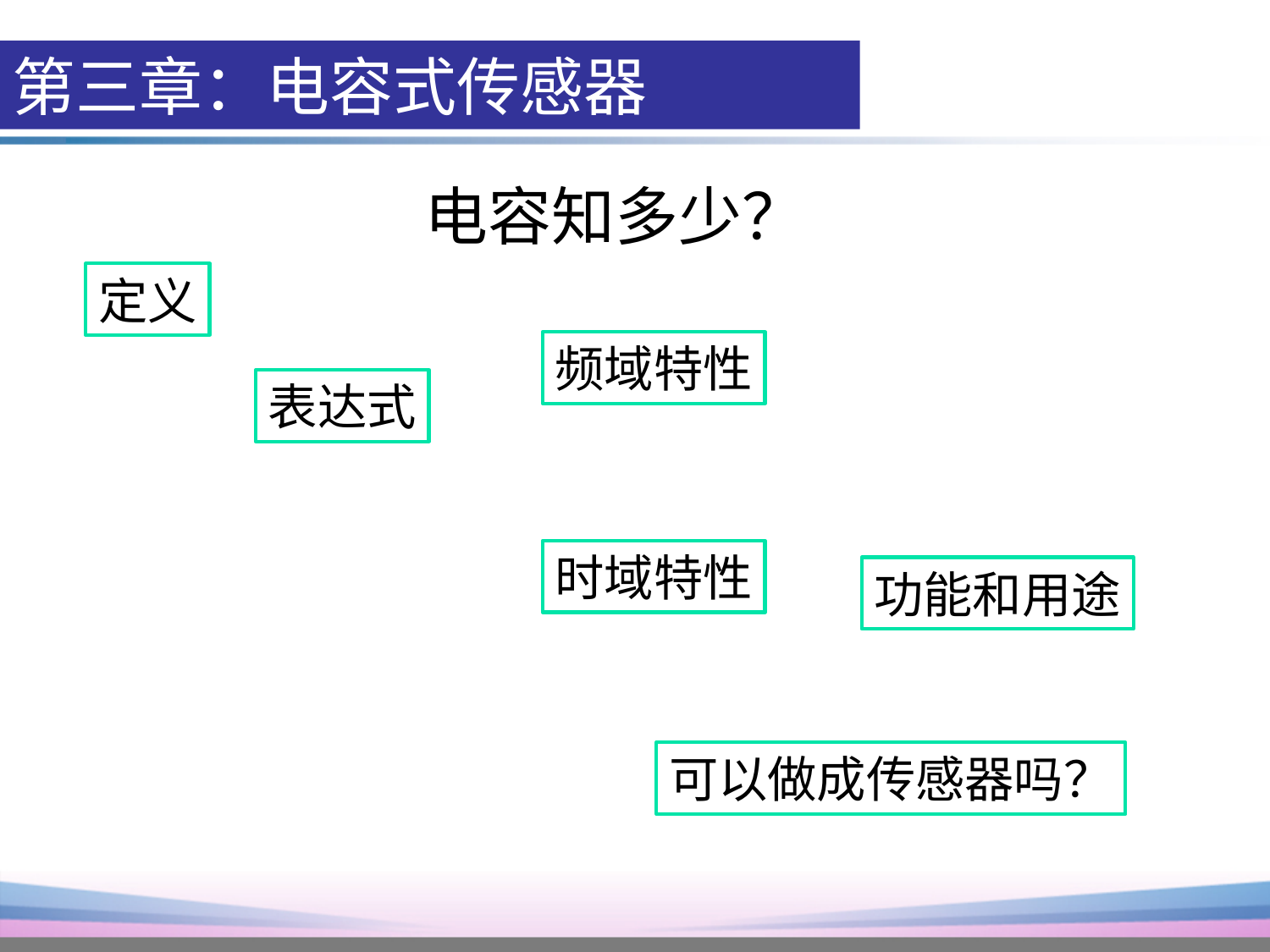

第三章：电容式传感器
电容知多少？
定义
频域特性
表达式
时域特性
功能和用途
可以做成传感器吗？